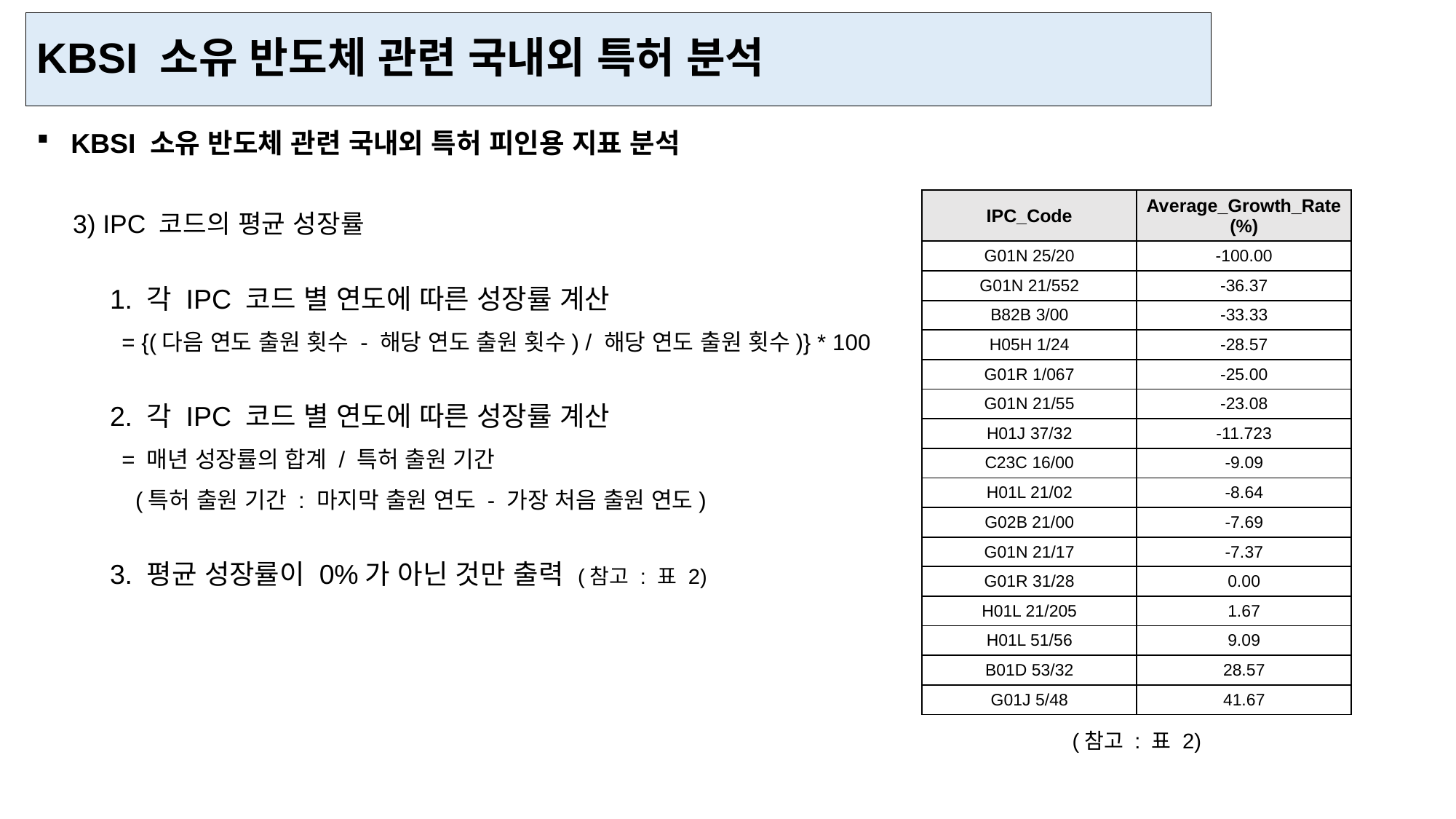

KBSI 소유 반도체 관련 국내외 특허 분석
KBSI 소유 반도체 관련 국내외 특허 피인용 지표 분석
3) IPC 코드의 평균 성장률
| IPC\_Code | Average\_Growth\_Rate (%) |
| --- | --- |
| G01N 25/20 | -100.00 |
| G01N 21/552 | -36.37 |
| B82B 3/00 | -33.33 |
| H05H 1/24 | -28.57 |
| G01R 1/067 | -25.00 |
| G01N 21/55 | -23.08 |
| H01J 37/32 | -11.723 |
| C23C 16/00 | -9.09 |
| H01L 21/02 | -8.64 |
| G02B 21/00 | -7.69 |
| G01N 21/17 | -7.37 |
| G01R 31/28 | 0.00 |
| H01L 21/205 | 1.67 |
| H01L 51/56 | 9.09 |
| B01D 53/32 | 28.57 |
| G01J 5/48 | 41.67 |
1. 각 IPC 코드 별 연도에 따른 성장률 계산
  = {(다음 연도 출원 횟수 - 해당 연도 출원 횟수) / 해당 연도 출원 횟수)} * 100

2. 각 IPC 코드 별 연도에 따른 성장률 계산
  = 매년 성장률의 합계 / 특허 출원 기간
    (특허 출원 기간 : 마지막 출원 연도 - 가장 처음 출원 연도)

3. 평균 성장률이 0%가 아닌 것만 출력 (참고 : 표 2)
(참고 : 표 2)